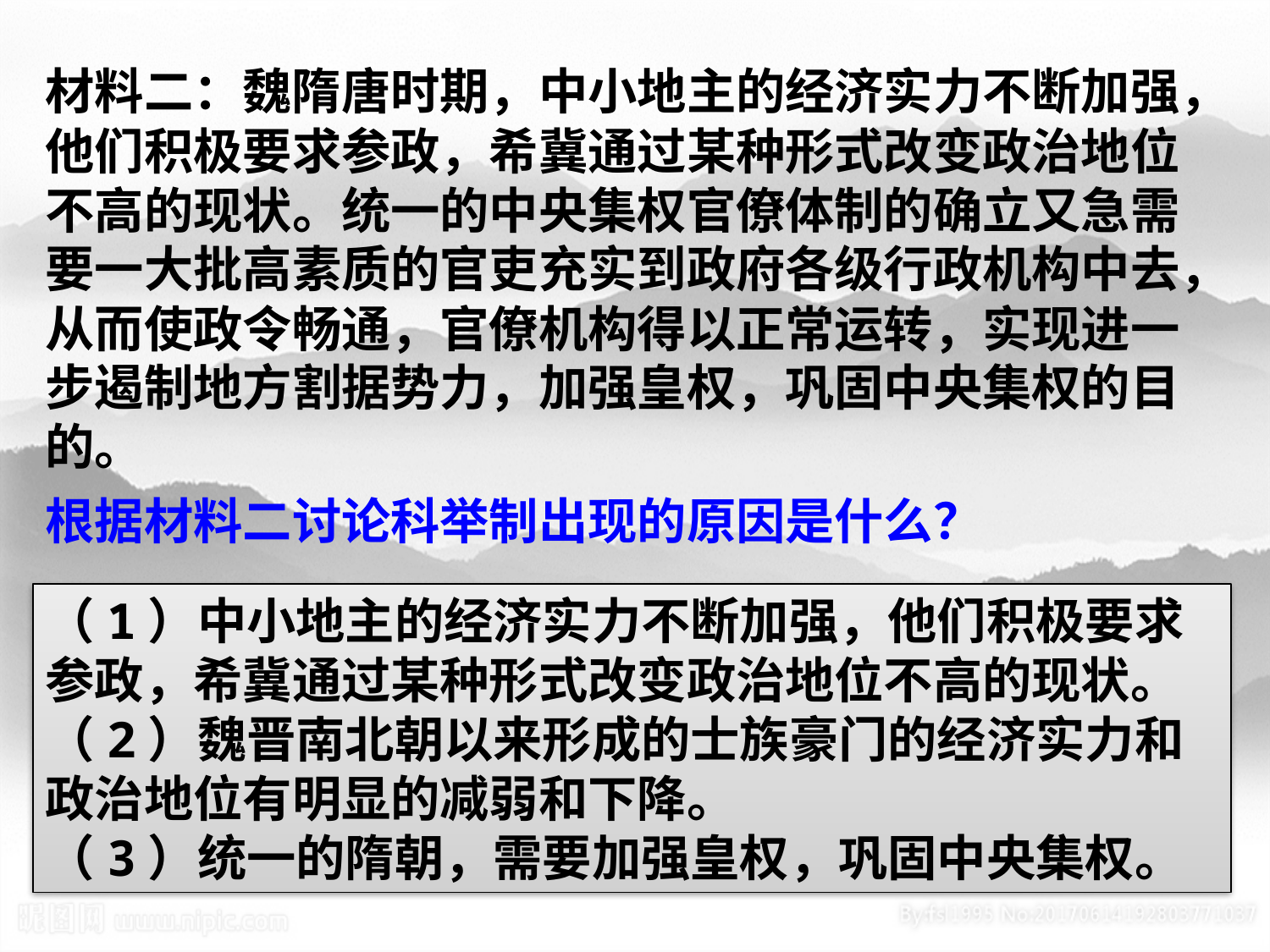

材料二：魏隋唐时期，中小地主的经济实力不断加强，他们积极要求参政，希冀通过某种形式改变政治地位不高的现状。统一的中央集权官僚体制的确立又急需要一大批高素质的官吏充实到政府各级行政机构中去，从而使政令畅通，官僚机构得以正常运转，实现进一步遏制地方割据势力，加强皇权，巩固中央集权的目的。
根据材料二讨论科举制出现的原因是什么？
（1）中小地主的经济实力不断加强，他们积极要求参政，希冀通过某种形式改变政治地位不高的现状。
（2）魏晋南北朝以来形成的士族豪门的经济实力和政治地位有明显的减弱和下降。
（3）统一的隋朝，需要加强皇权，巩固中央集权。